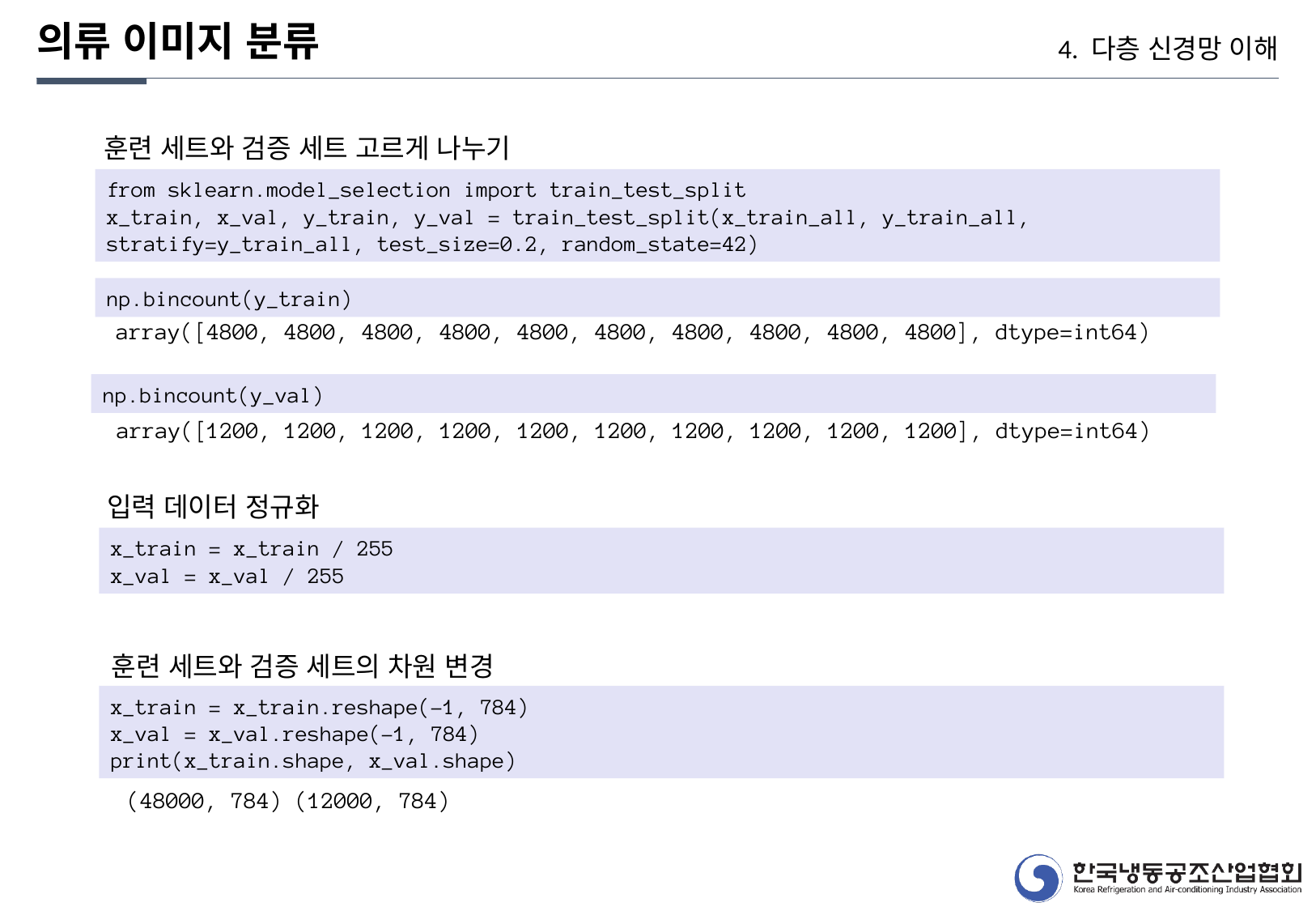

의류 이미지 분류
4. 다층 신경망 이해
훈련 세트와 검증 세트 고르게 나누기
from sklearn.model_selection import train_test_split
x_train, x_val, y_train, y_val = train_test_split(x_train_all, y_train_all, stratify=y_train_all, test_size=0.2, random_state=42)
np.bincount(y_train)
array([4800, 4800, 4800, 4800, 4800, 4800, 4800, 4800, 4800, 4800], dtype=int64)
np.bincount(y_val)
array([1200, 1200, 1200, 1200, 1200, 1200, 1200, 1200, 1200, 1200], dtype=int64)
입력 데이터 정규화
x_train = x_train / 255
x_val = x_val / 255
훈련 세트와 검증 세트의 차원 변경
x_train = x_train.reshape(-1, 784)
x_val = x_val.reshape(-1, 784)
print(x_train.shape, x_val.shape)
(48000, 784) (12000, 784)